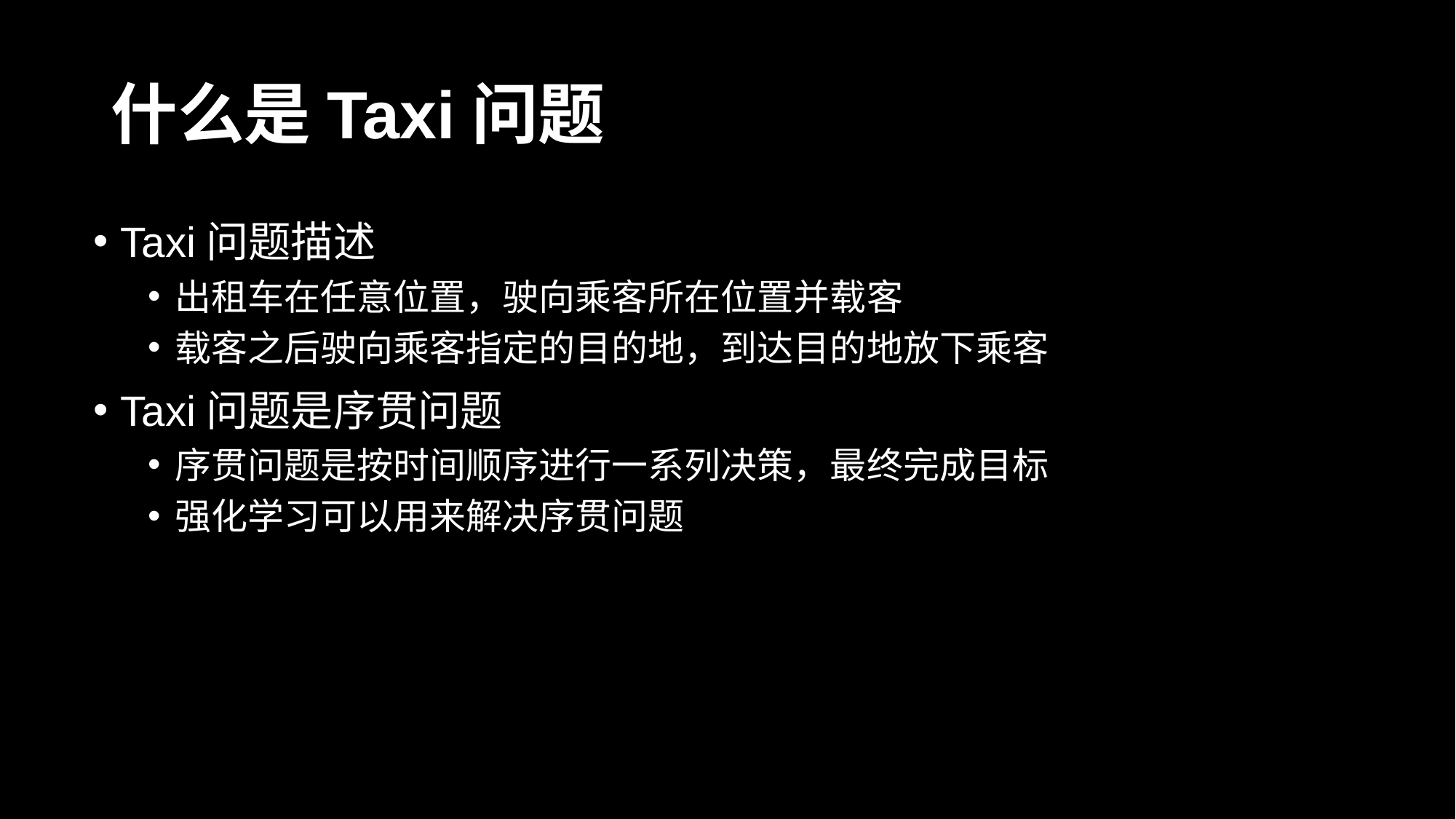

# 什么是Taxi问题
Taxi问题描述
出租车在任意位置，驶向乘客所在位置并载客
载客之后驶向乘客指定的目的地，到达目的地放下乘客
Taxi问题是序贯问题
序贯问题是按时间顺序进行一系列决策，最终完成目标
强化学习可以用来解决序贯问题